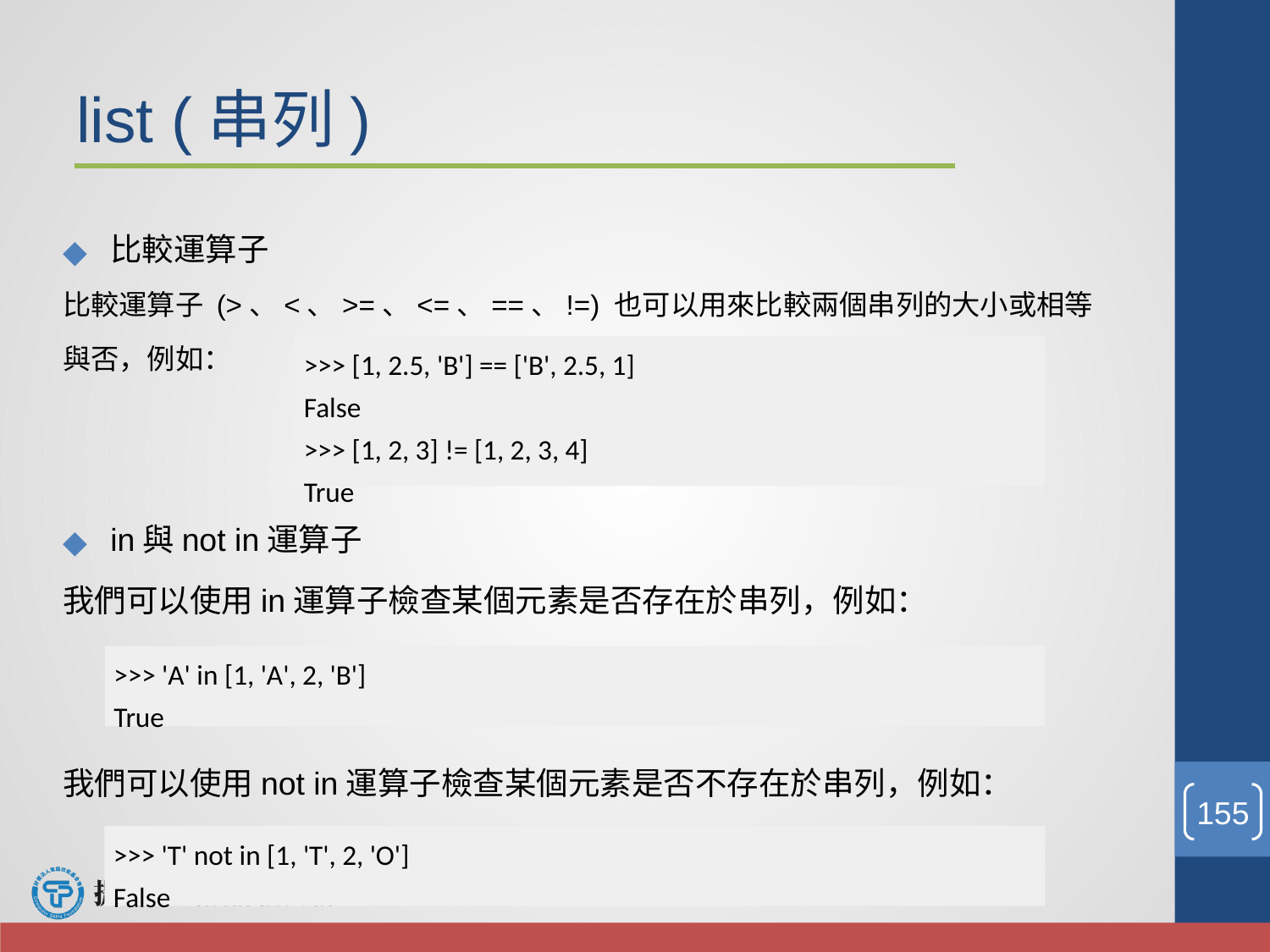

list (串列)
比較運算子
比較運算子 (>、<、>=、<=、==、!=) 也可以用來比較兩個串列的大小或相等與否，例如：

in與not in運算子
我們可以使用in運算子檢查某個元素是否存在於串列，例如：

我們可以使用not in運算子檢查某個元素是否不存在於串列，例如：

>>> [1, 2.5, 'B'] == ['B', 2.5, 1]
False
>>> [1, 2, 3] != [1, 2, 3, 4]
True

>>> 'A' in [1, 'A', 2, 'B']
True
155
>>> 'T' not in [1, 'T', 2, 'O']
False